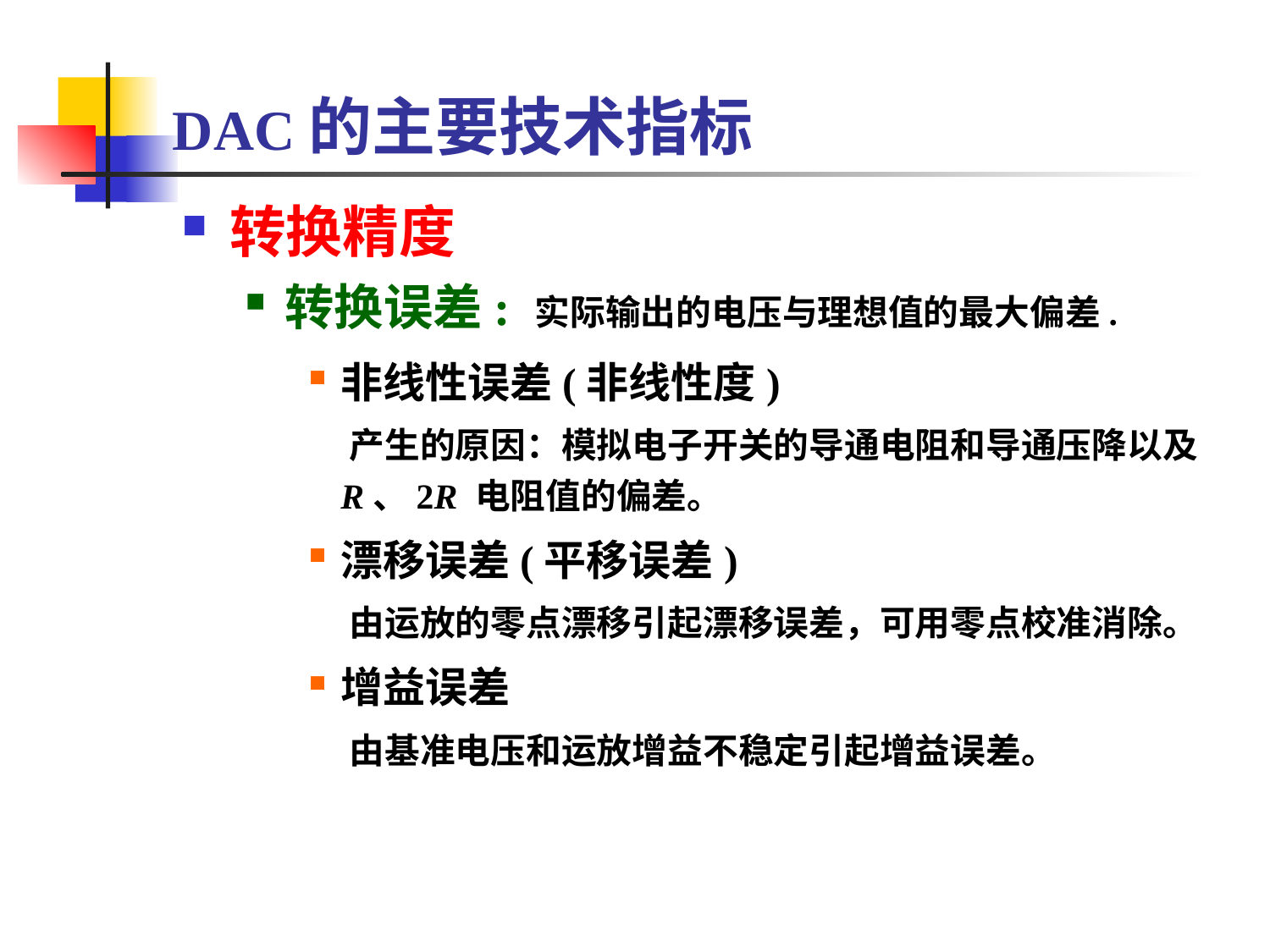

# DAC的主要技术指标
转换精度
转换误差: 实际输出的电压与理想值的最大偏差.
非线性误差(非线性度)
    产生的原因：模拟电子开关的导通电阻和导通压降以及R、2R 电阻值的偏差。
漂移误差(平移误差)
    由运放的零点漂移引起漂移误差，可用零点校准消除。
增益误差
    由基准电压和运放增益不稳定引起增益误差。